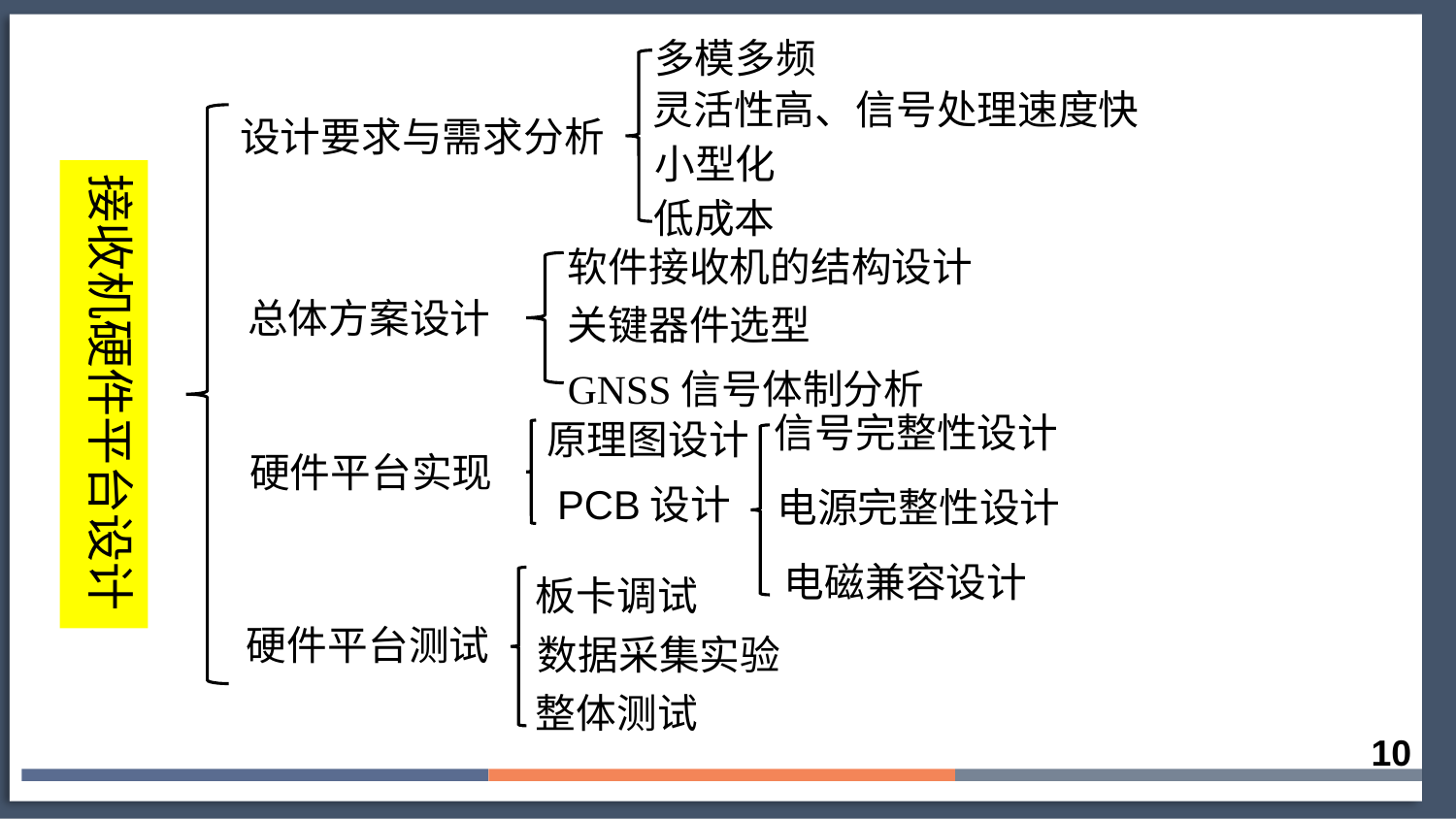

多模多频

灵活性高、信号处理速度快

设计要求与需求分析
小型化
接收机硬件平台设计
低成本
软件接收机的结构设计

总体方案设计
关键器件选型
GNSS信号体制分析
信号完整性设计
原理图设计

硬件平台实现
PCB设计
电源完整性设计
电磁兼容设计
板卡调试

硬件平台测试
数据采集实验
整体测试
10